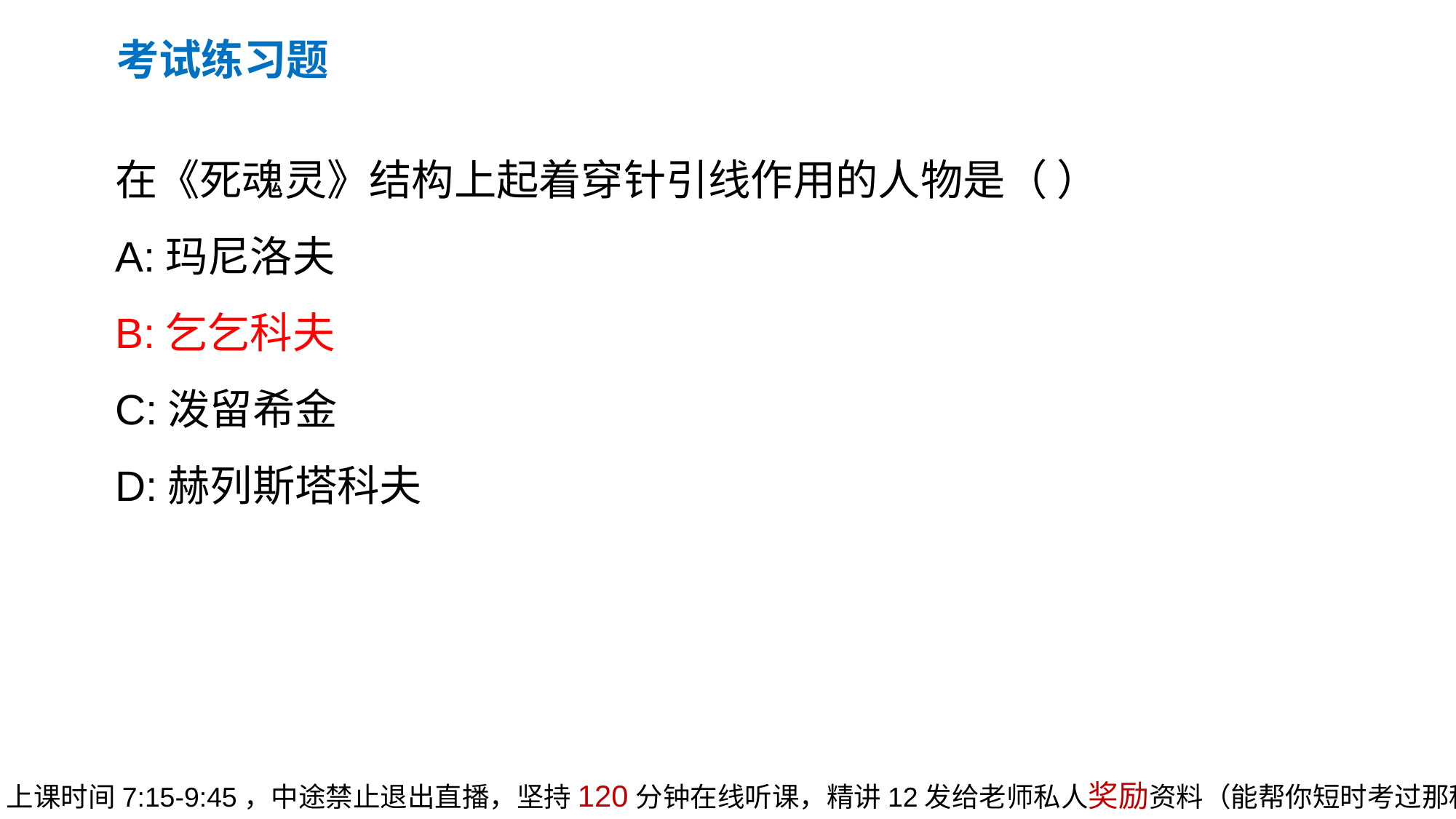

考试练习题
在《死魂灵》结构上起着穿针引线作用的人物是（ ）
A:玛尼洛夫
B:乞乞科夫
C:泼留希金
D:赫列斯塔科夫